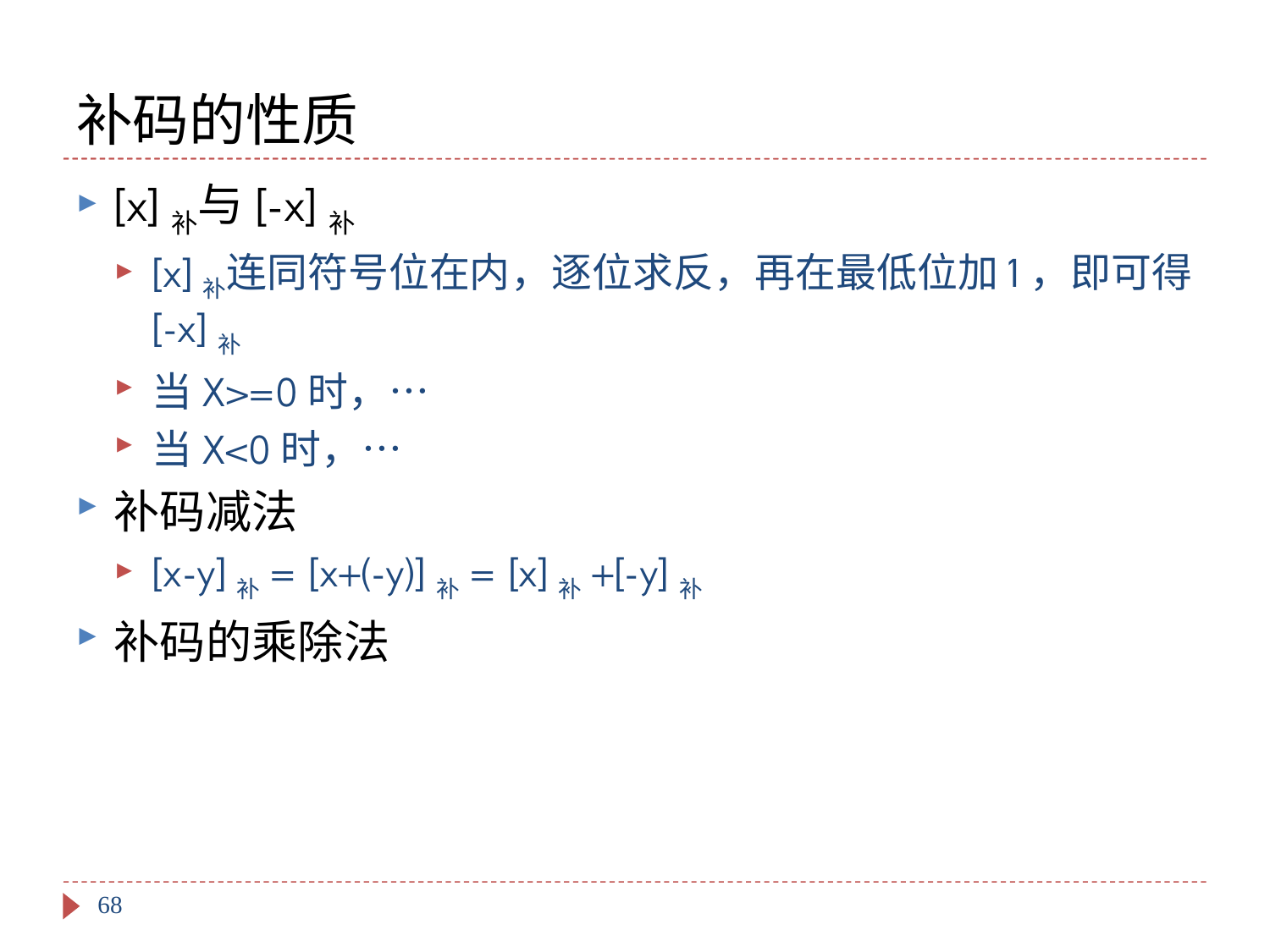

# 补码的性质
[x]补与[-x]补
[x]补连同符号位在内，逐位求反，再在最低位加1，即可得[-x]补
当X>=0时，…
当X<0时，…
补码减法
[x-y]补= [x+(-y)]补= [x]补+[-y]补
补码的乘除法

68